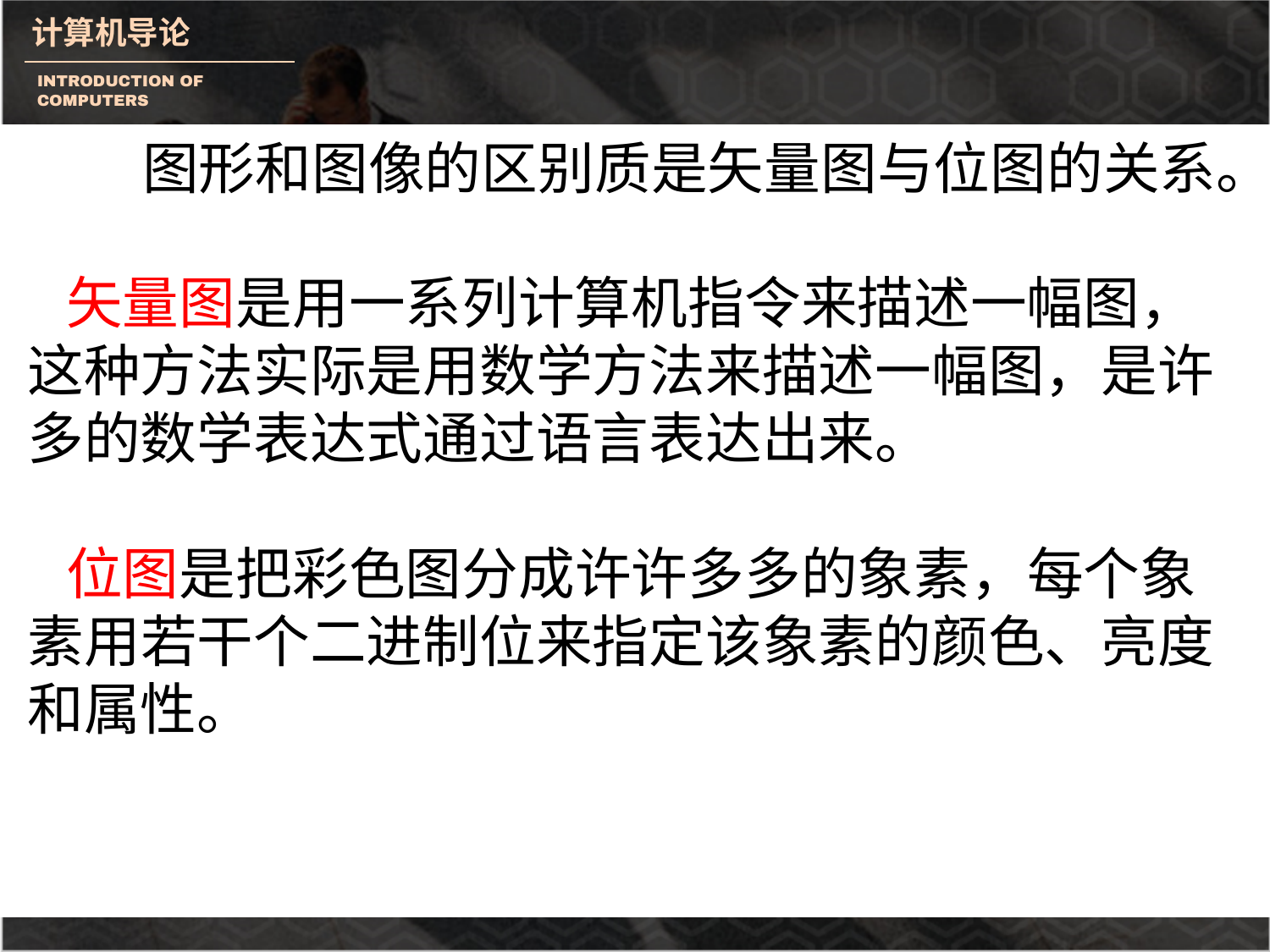

图形和图像的区别质是矢量图与位图的关系。

  矢量图是用一系列计算机指令来描述一幅图，这种方法实际是用数学方法来描述一幅图，是许多的数学表达式通过语言表达出来。

  位图是把彩色图分成许许多多的象素，每个象素用若干个二进制位来指定该象素的颜色、亮度和属性。
8